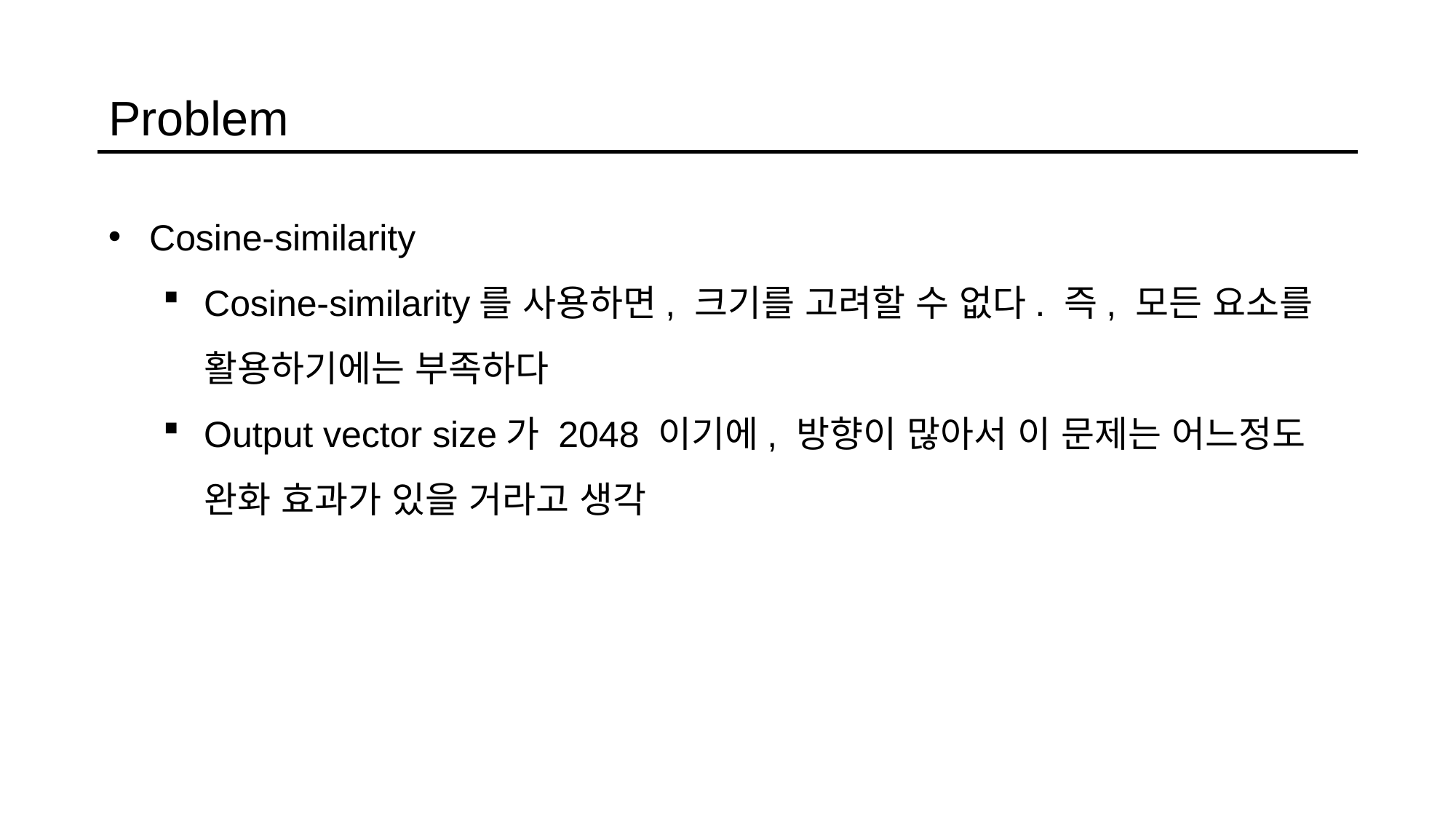

Problem
Cosine-similarity
Cosine-similarity를 사용하면, 크기를 고려할 수 없다. 즉, 모든 요소를 활용하기에는 부족하다
Output vector size가 2048 이기에, 방향이 많아서 이 문제는 어느정도 완화 효과가 있을 거라고 생각